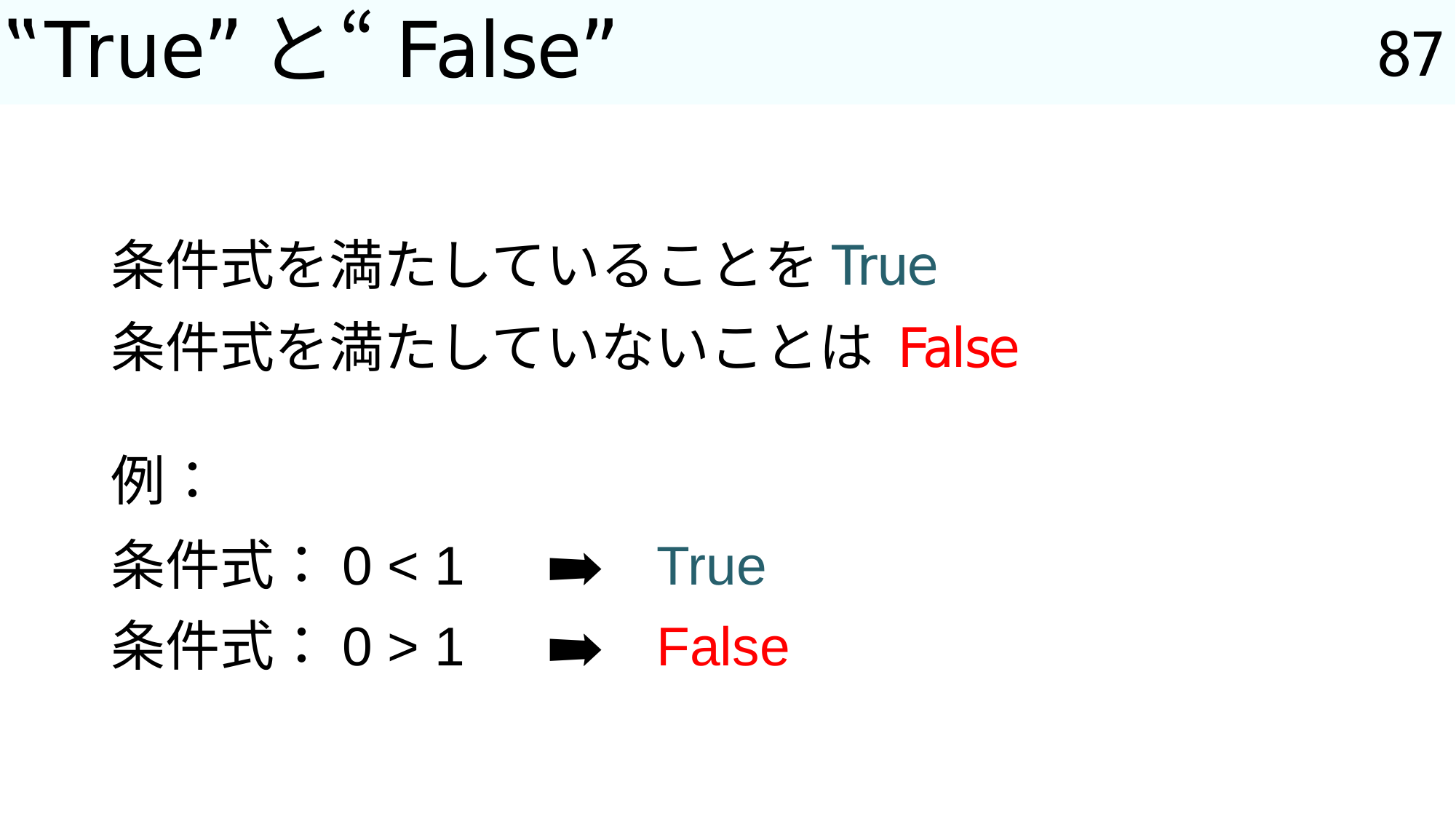

87
# “True”と“False”
条件式を満たしていることをTrue
条件式を満たしていないことは False
例：
条件式：0 < 1	➡	True
条件式：0 > 1	➡	False